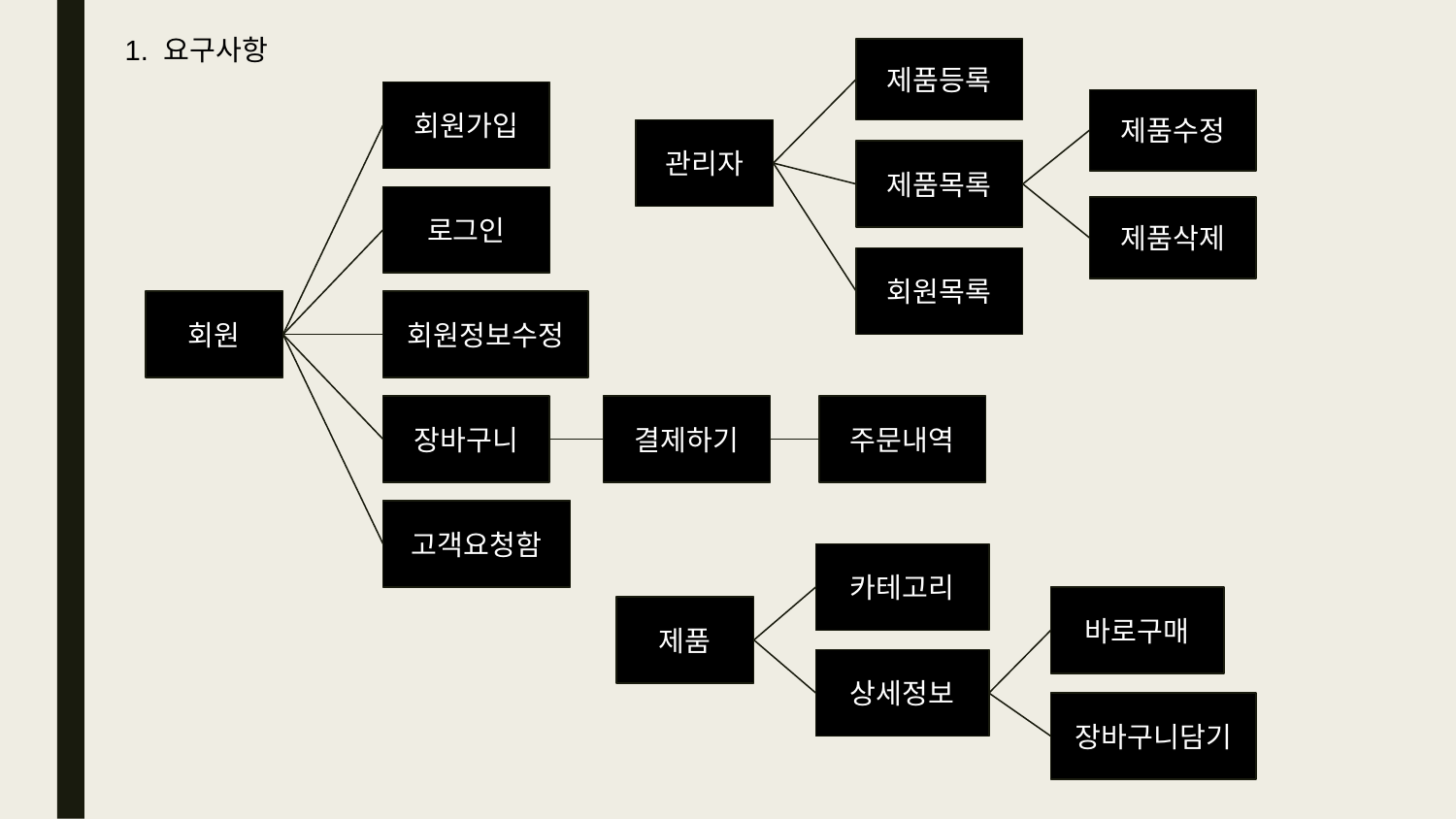

1. 요구사항
제품등록
회원가입
제품수정
관리자
제품목록
로그인
제품삭제
회원목록
회원
회원정보수정
장바구니
결제하기
주문내역
고객요청함
카테고리
바로구매
제품
상세정보
장바구니담기